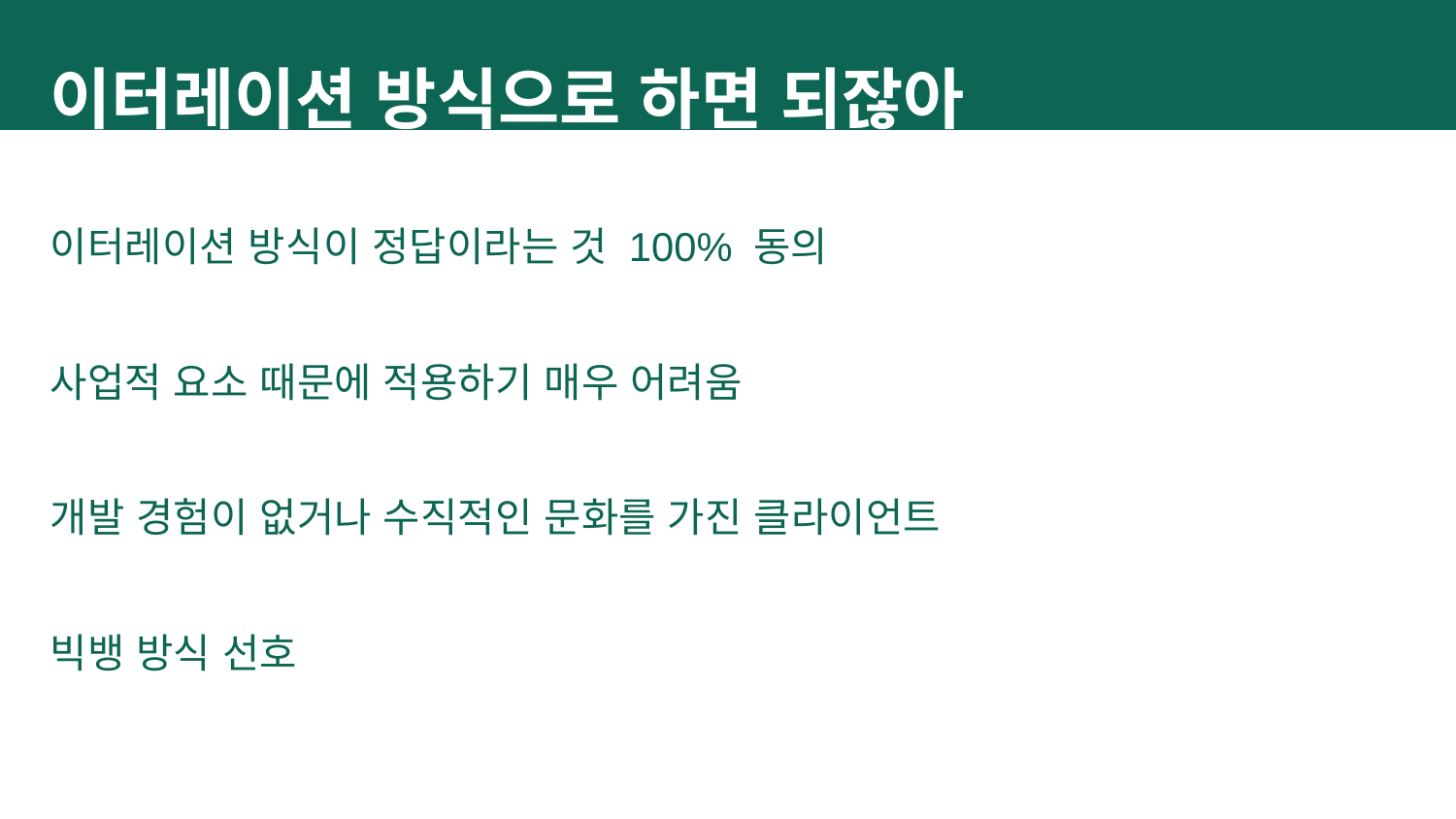

이터레이션 방식으로 하면 되잖아요?
이터레이션 방식이 정답이라는 것 100% 동의

사업적 요소 때문에 적용하기 매우 어려움

개발 경험이 없거나 수직적인 문화를 가진 클라이언트

빅뱅 방식 선호